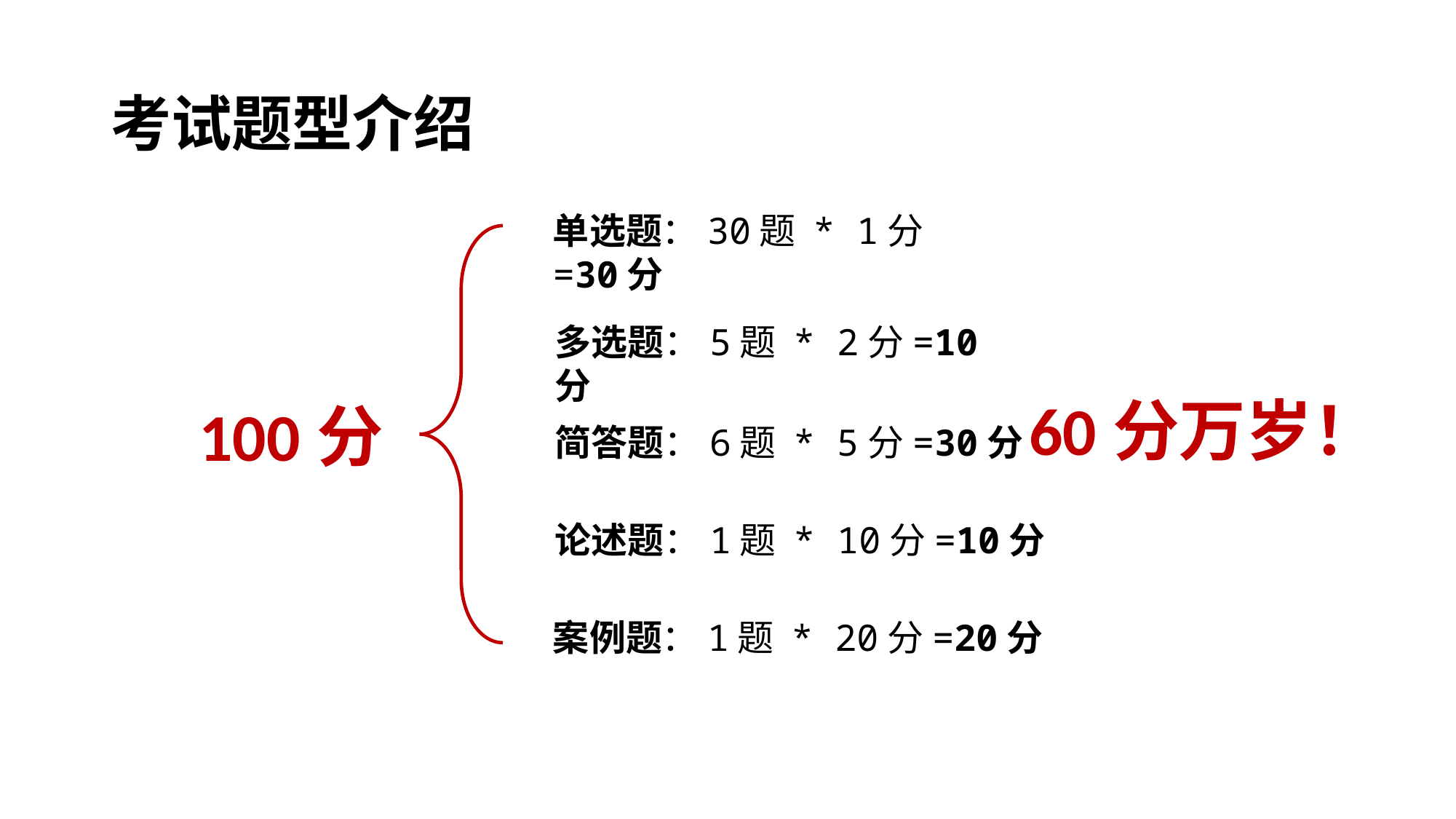

考试题型介绍
单选题：30题 * 1分=30分

多选题：5题 * 2分=10分
60分万岁！
100分
简答题：6题 * 5分=30分
论述题：1题 * 10分=10分
案例题：1题 * 20分=20分